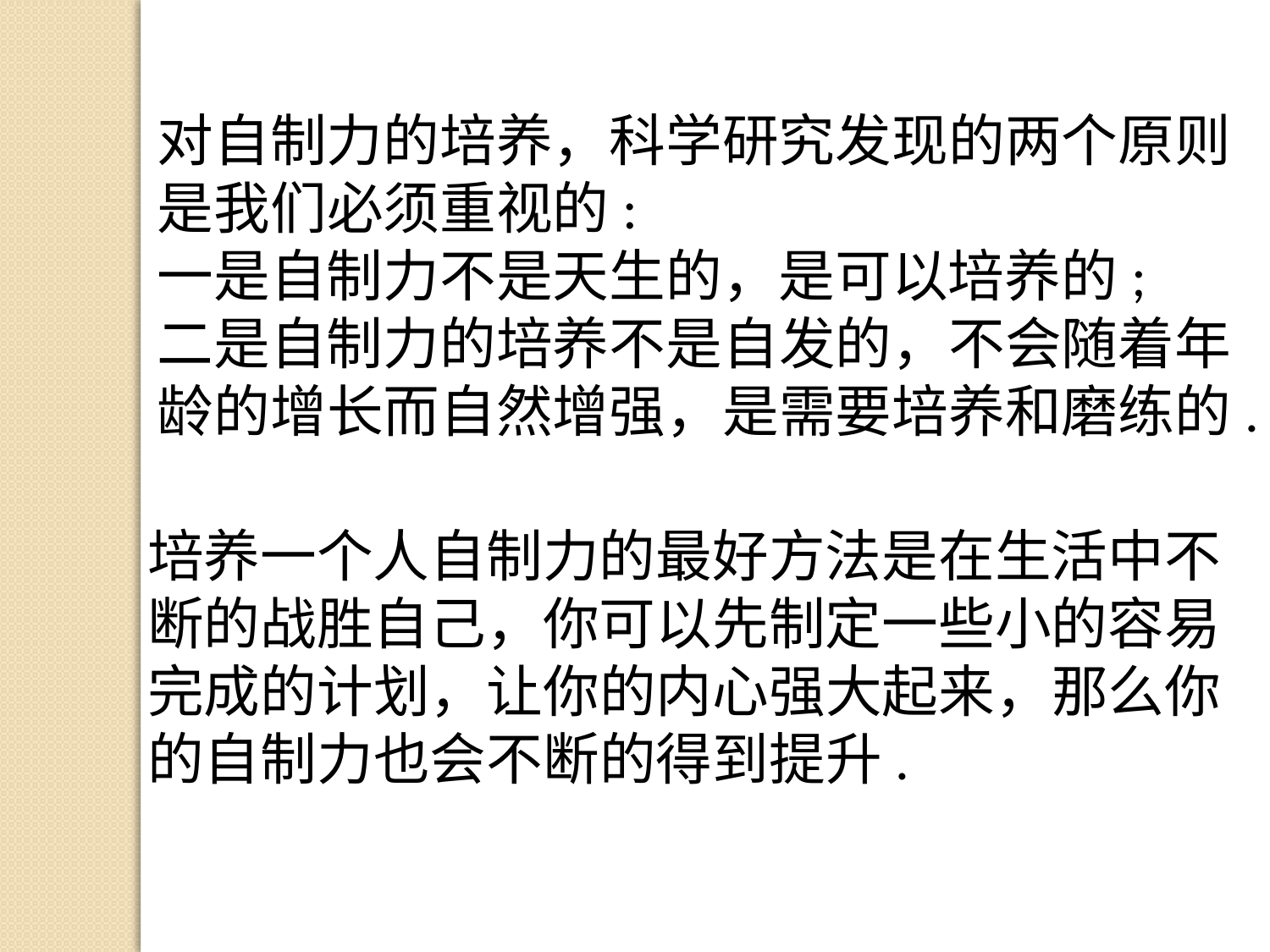

对自制力的培养，科学研究发现的两个原则是我们必须重视的:
一是自制力不是天生的，是可以培养的;
二是自制力的培养不是自发的，不会随着年龄的增长而自然增强，是需要培养和磨练的.
培养一个人自制力的最好方法是在生活中不断的战胜自己，你可以先制定一些小的容易完成的计划，让你的内心强大起来，那么你的自制力也会不断的得到提升.